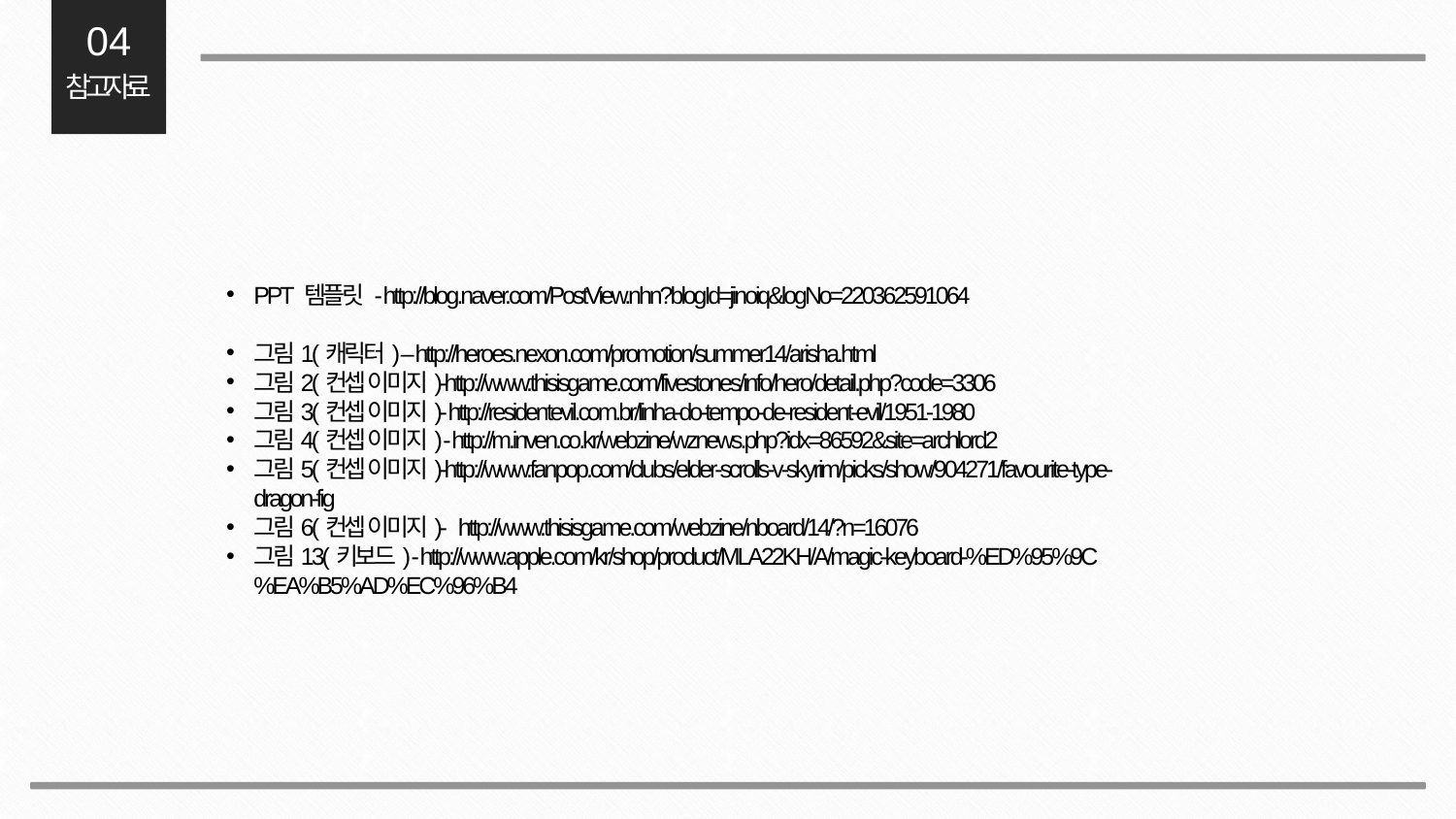

04

참고자료
PPT 템플릿 - http://blog.naver.com/PostView.nhn?blogId=jinoiq&logNo=220362591064

그림1(캐릭터) – http://heroes.nexon.com/promotion/summer14/arisha.html
그림2(컨셉 이미지)-http://www.thisisgame.com/fivestones/info/hero/detail.php?code=3306
그림3(컨셉 이미지)- http://residentevil.com.br/linha-do-tempo-de-resident-evil/1951-1980
그림4(컨셉 이미지) - http://m.inven.co.kr/webzine/wznews.php?idx=86592&site=archlord2
그림5(컨셉 이미지)-http://www.fanpop.com/clubs/elder-scrolls-v-skyrim/picks/show/904271/favourite-type-dragon-fig
그림6(컨셉 이미지)-  http://www.thisisgame.com/webzine/nboard/14/?n=16076
그림13(키보드) - http://www.apple.com/kr/shop/product/MLA22KH/A/magic-keyboard-%ED%95%9C%EA%B5%AD%EC%96%B4